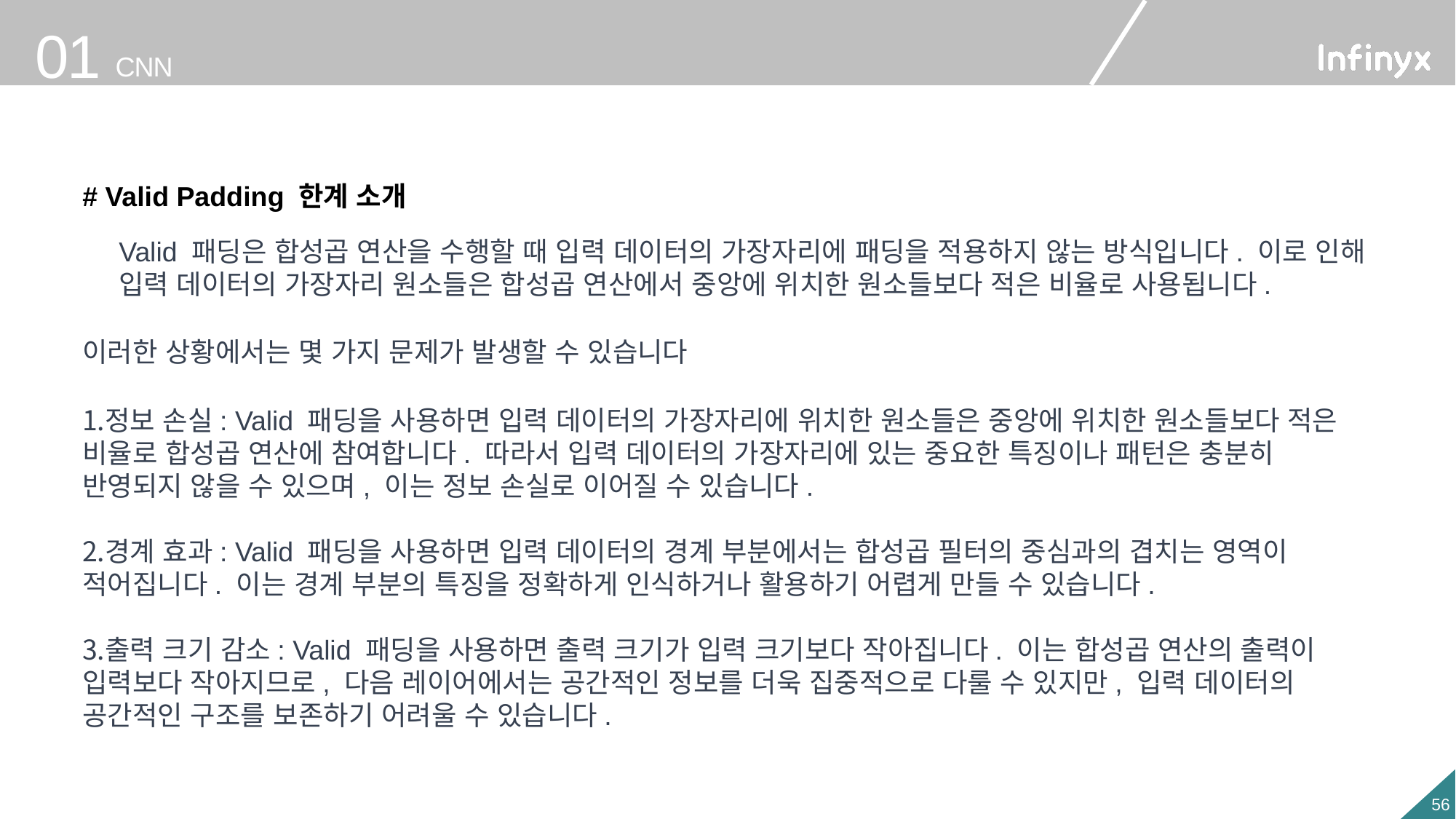

# Valid Padding 한계 소개
Valid 패딩은 합성곱 연산을 수행할 때 입력 데이터의 가장자리에 패딩을 적용하지 않는 방식입니다. 이로 인해 입력 데이터의 가장자리 원소들은 합성곱 연산에서 중앙에 위치한 원소들보다 적은 비율로 사용됩니다.
이러한 상황에서는 몇 가지 문제가 발생할 수 있습니다
정보 손실: Valid 패딩을 사용하면 입력 데이터의 가장자리에 위치한 원소들은 중앙에 위치한 원소들보다 적은 비율로 합성곱 연산에 참여합니다. 따라서 입력 데이터의 가장자리에 있는 중요한 특징이나 패턴은 충분히 반영되지 않을 수 있으며, 이는 정보 손실로 이어질 수 있습니다.

경계 효과: Valid 패딩을 사용하면 입력 데이터의 경계 부분에서는 합성곱 필터의 중심과의 겹치는 영역이 적어집니다. 이는 경계 부분의 특징을 정확하게 인식하거나 활용하기 어렵게 만들 수 있습니다.

출력 크기 감소: Valid 패딩을 사용하면 출력 크기가 입력 크기보다 작아집니다. 이는 합성곱 연산의 출력이 입력보다 작아지므로, 다음 레이어에서는 공간적인 정보를 더욱 집중적으로 다룰 수 있지만, 입력 데이터의 공간적인 구조를 보존하기 어려울 수 있습니다.